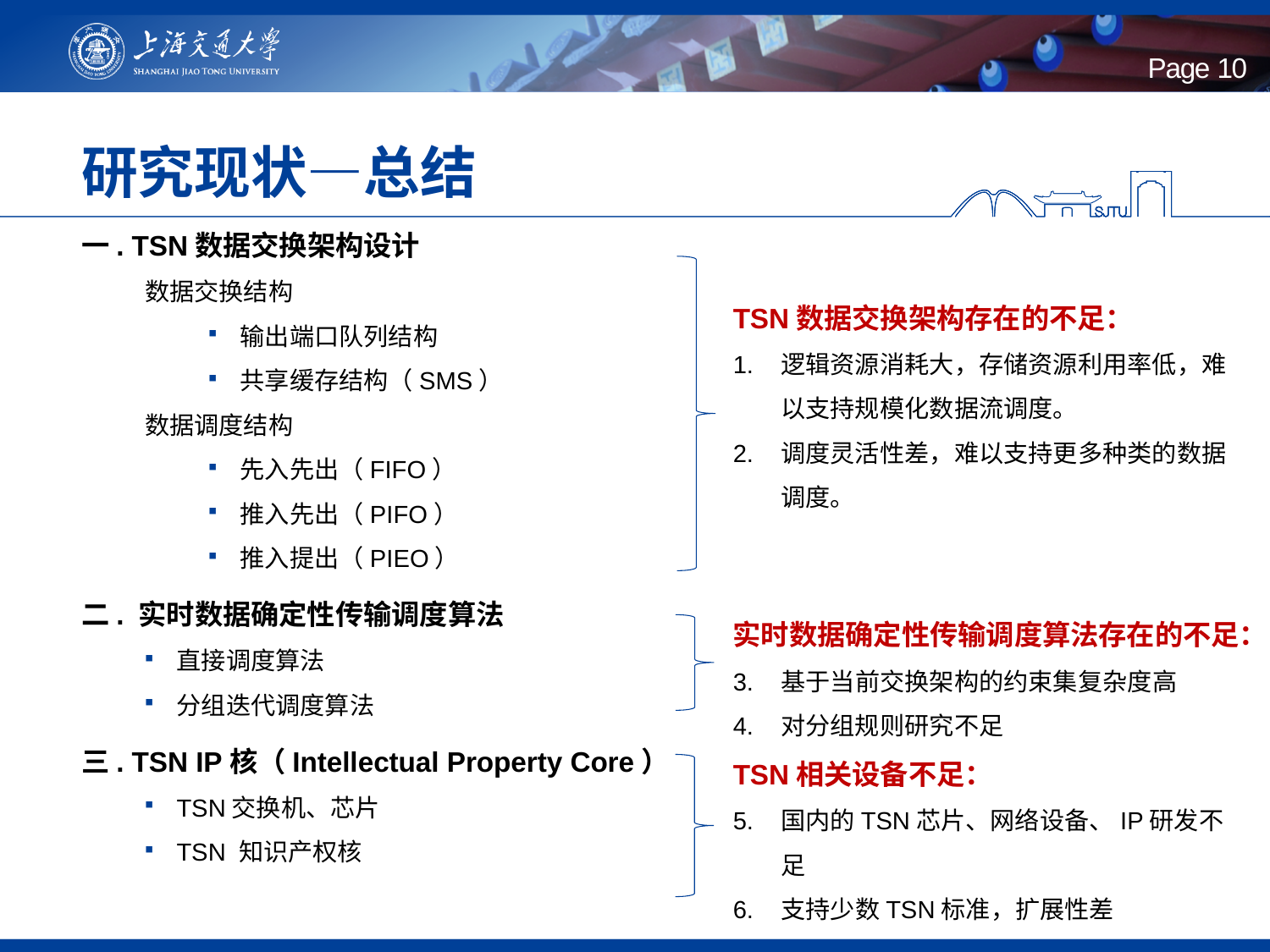

10
# 研究现状—总结
一. TSN数据交换架构设计
数据交换结构
输出端口队列结构
共享缓存结构（SMS）
数据调度结构
先入先出（FIFO）
推入先出（PIFO）
推入提出（PIEO）
二. 实时数据确定性传输调度算法
直接调度算法
分组迭代调度算法
三. TSN IP核（Intellectual Property Core）
TSN交换机、芯片
TSN 知识产权核

TSN数据交换架构存在的不足：
逻辑资源消耗大，存储资源利用率低，难以支持规模化数据流调度。
调度灵活性差，难以支持更多种类的数据调度。

实时数据确定性传输调度算法存在的不足：
基于当前交换架构的约束集复杂度高
对分组规则研究不足
TSN相关设备不足：
国内的TSN芯片、网络设备、IP研发不足
支持少数TSN标准，扩展性差